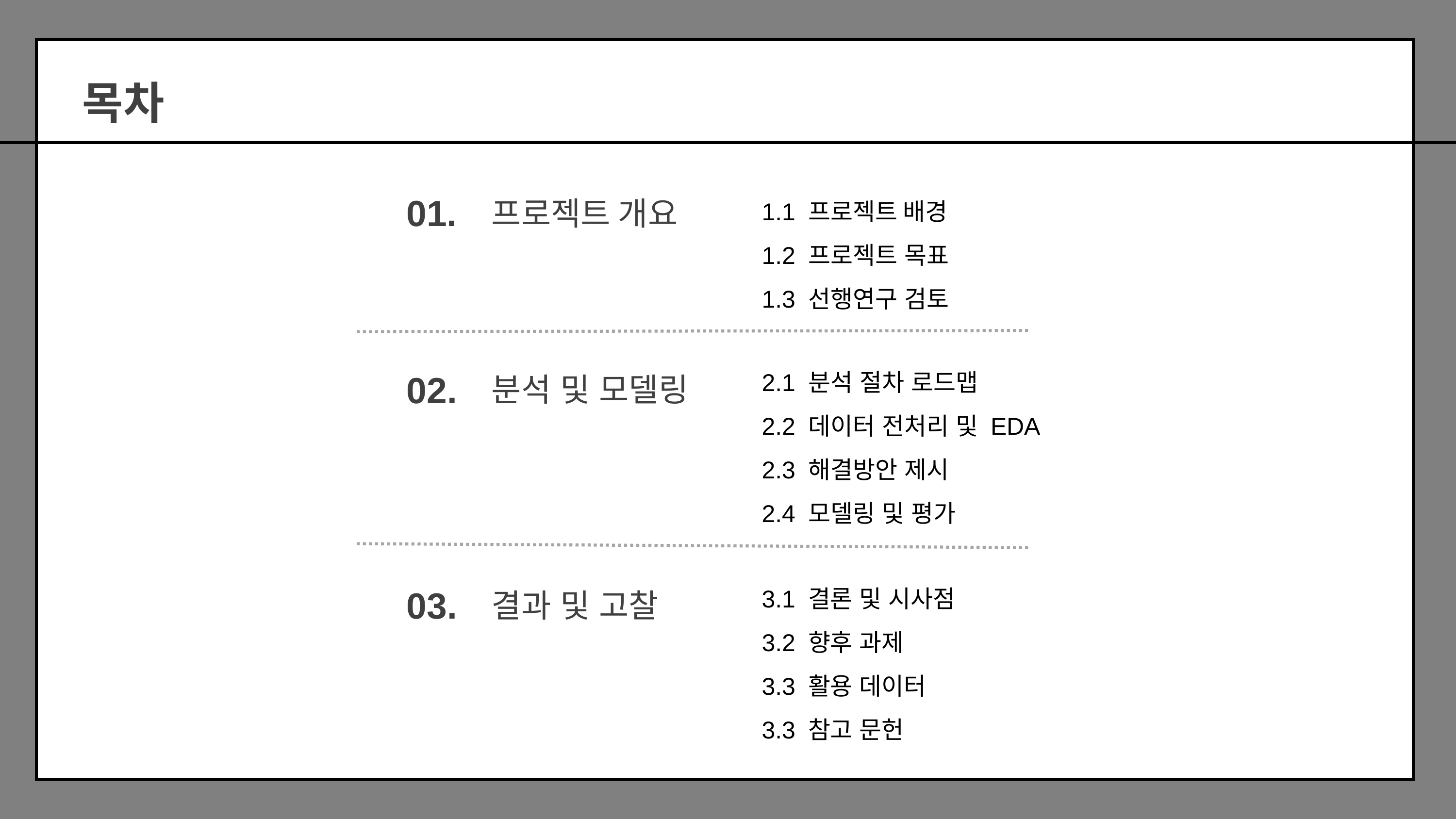

목차

01.
프로젝트 개요
1.1 프로젝트 배경
1.2 프로젝트 목표
1.3 선행연구 검토

02.
분석 및 모델링
2.1 분석 절차 로드맵
2.2 데이터 전처리 및 EDA
2.3 해결방안 제시
2.4 모델링 및 평가

03.
결과 및 고찰
3.1 결론 및 시사점
3.2 향후 과제
3.3 활용 데이터
3.3 참고 문헌